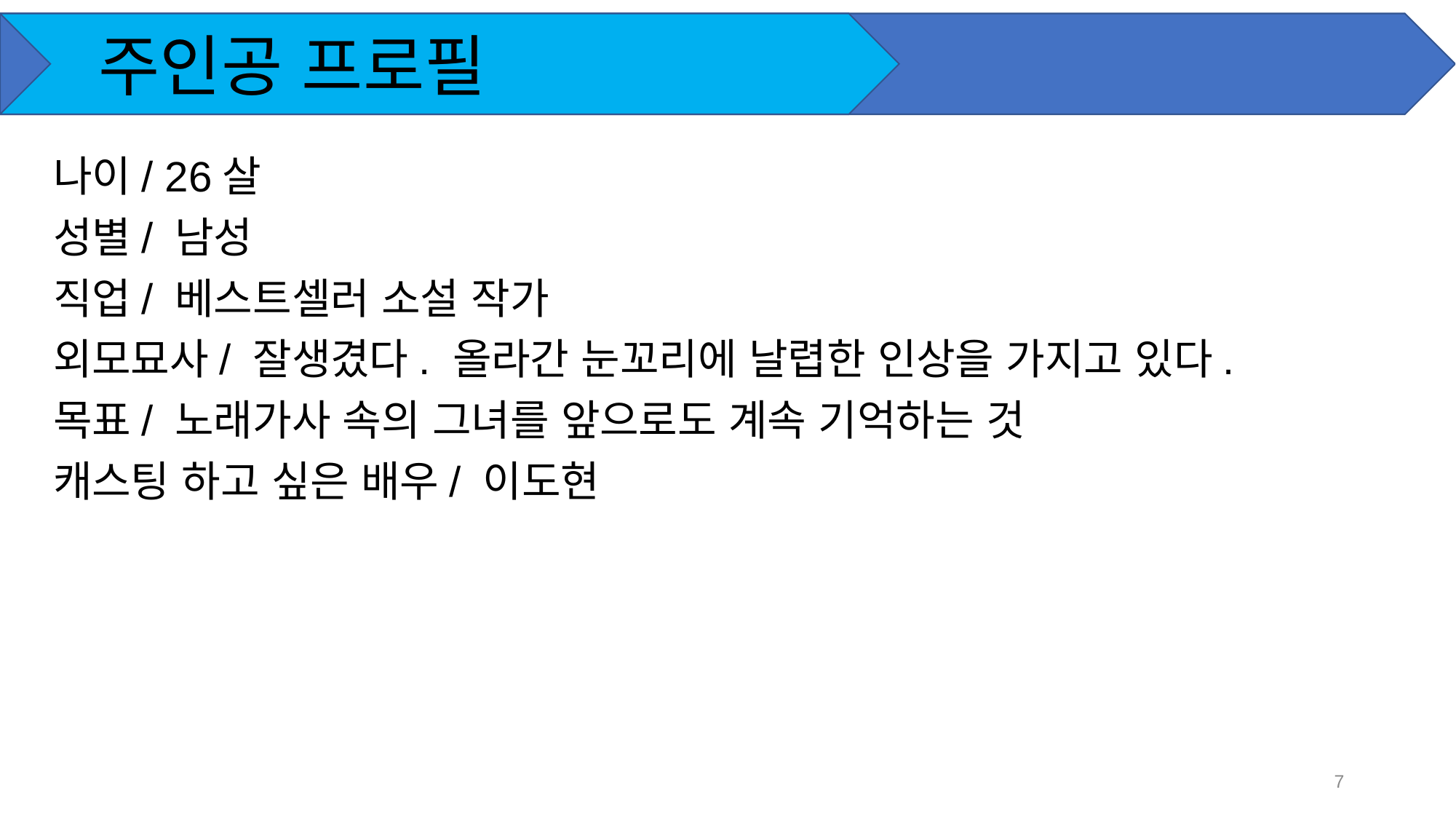

# 주인공 프로필
나이/ 26살
성별/ 남성
직업/ 베스트셀러 소설 작가
외모묘사/ 잘생겼다. 올라간 눈꼬리에 날렵한 인상을 가지고 있다.
목표/ 노래가사 속의 그녀를 앞으로도 계속 기억하는 것
캐스팅 하고 싶은 배우/ 이도현
7